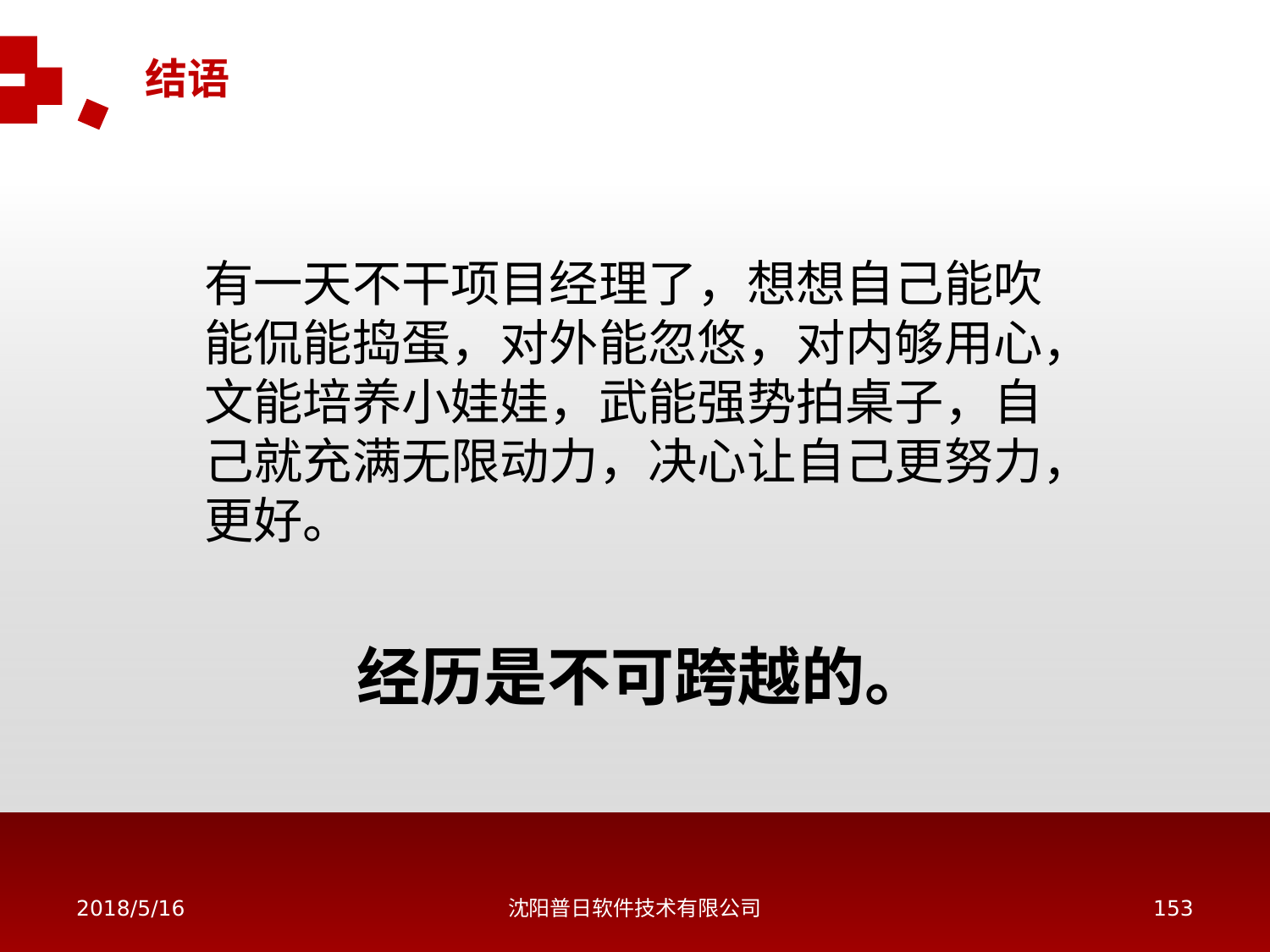

结语
有一天不干项目经理了，想想自己能吹能侃能捣蛋，对外能忽悠，对内够用心，文能培养小娃娃，武能强势拍桌子，自己就充满无限动力，决心让自己更努力，更好。
经历是不可跨越的。
2018/5/16
沈阳普日软件技术有限公司
153